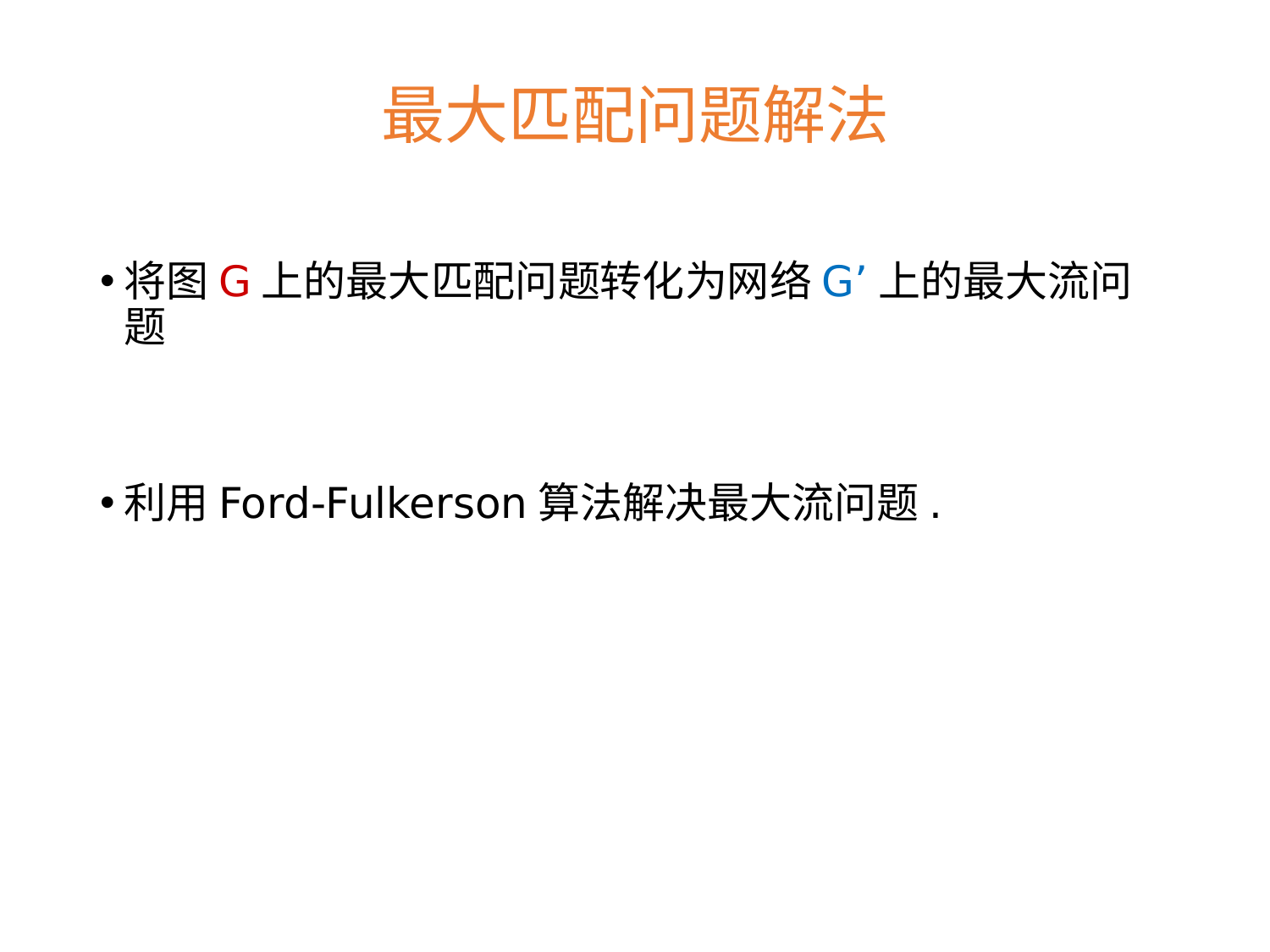

# 最大匹配问题解法
将图G上的最大匹配问题转化为网络G’上的最大流问题

利用Ford-Fulkerson算法解决最大流问题.